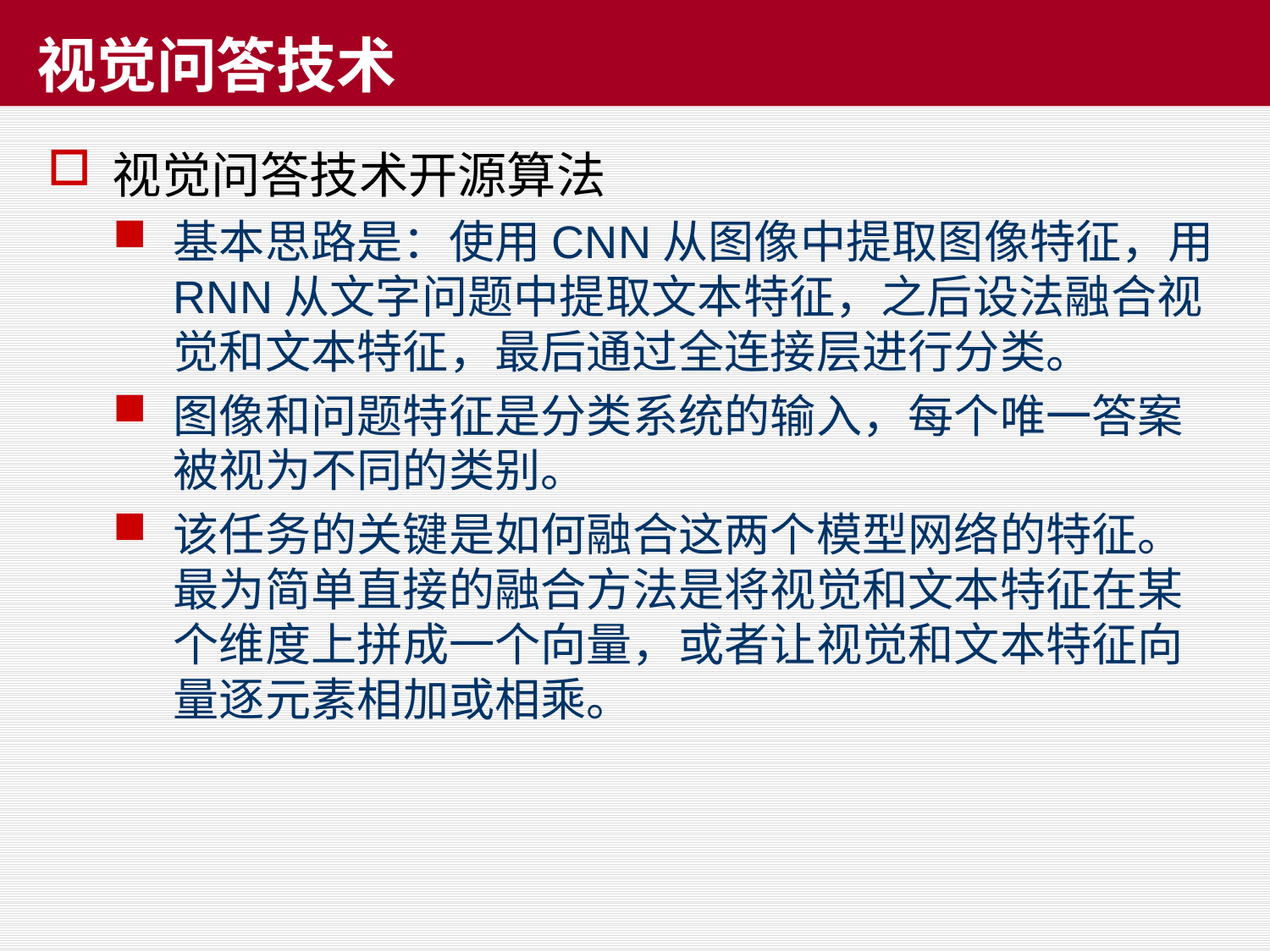

# 视觉问答技术
视觉问答技术开源算法
基本思路是：使用CNN从图像中提取图像特征，用RNN从文字问题中提取文本特征，之后设法融合视觉和文本特征，最后通过全连接层进行分类。
图像和问题特征是分类系统的输入，每个唯一答案被视为不同的类别。
该任务的关键是如何融合这两个模型网络的特征。最为简单直接的融合方法是将视觉和文本特征在某个维度上拼成一个向量，或者让视觉和文本特征向量逐元素相加或相乘。